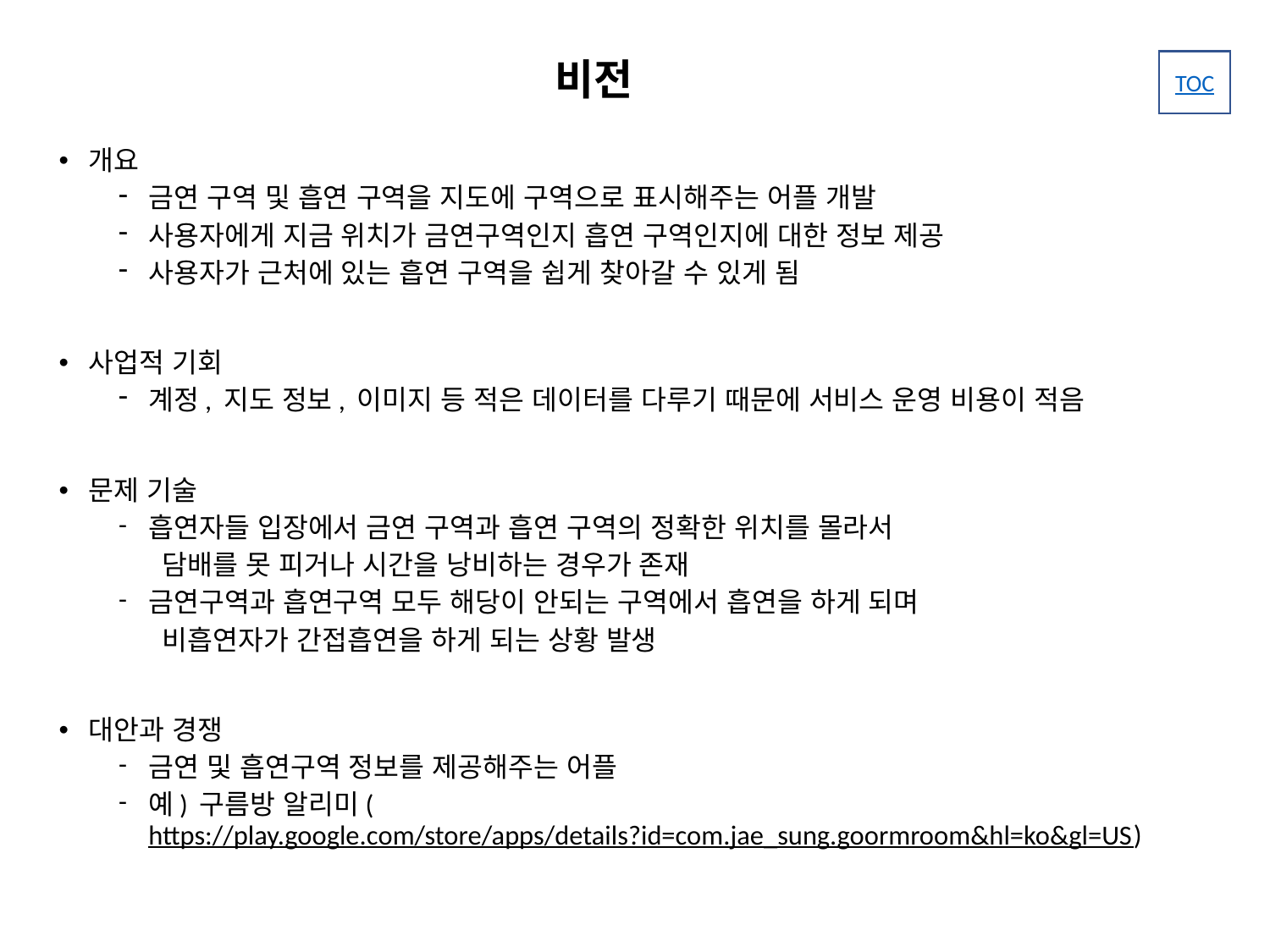

# 비전
개요
금연 구역 및 흡연 구역을 지도에 구역으로 표시해주는 어플 개발
사용자에게 지금 위치가 금연구역인지 흡연 구역인지에 대한 정보 제공
사용자가 근처에 있는 흡연 구역을 쉽게 찾아갈 수 있게 됨

사업적 기회
계정, 지도 정보, 이미지 등 적은 데이터를 다루기 때문에 서비스 운영 비용이 적음

문제 기술
흡연자들 입장에서 금연 구역과 흡연 구역의 정확한 위치를 몰라서
     담배를 못 피거나 시간을 낭비하는 경우가 존재
금연구역과 흡연구역 모두 해당이 안되는 구역에서 흡연을 하게 되며
     비흡연자가 간접흡연을 하게 되는 상황 발생

대안과 경쟁
금연 및 흡연구역 정보를 제공해주는 어플
예) 구름방 알리미(https://play.google.com/store/apps/details?id=com.jae_sung.goormroom&hl=ko&gl=US)